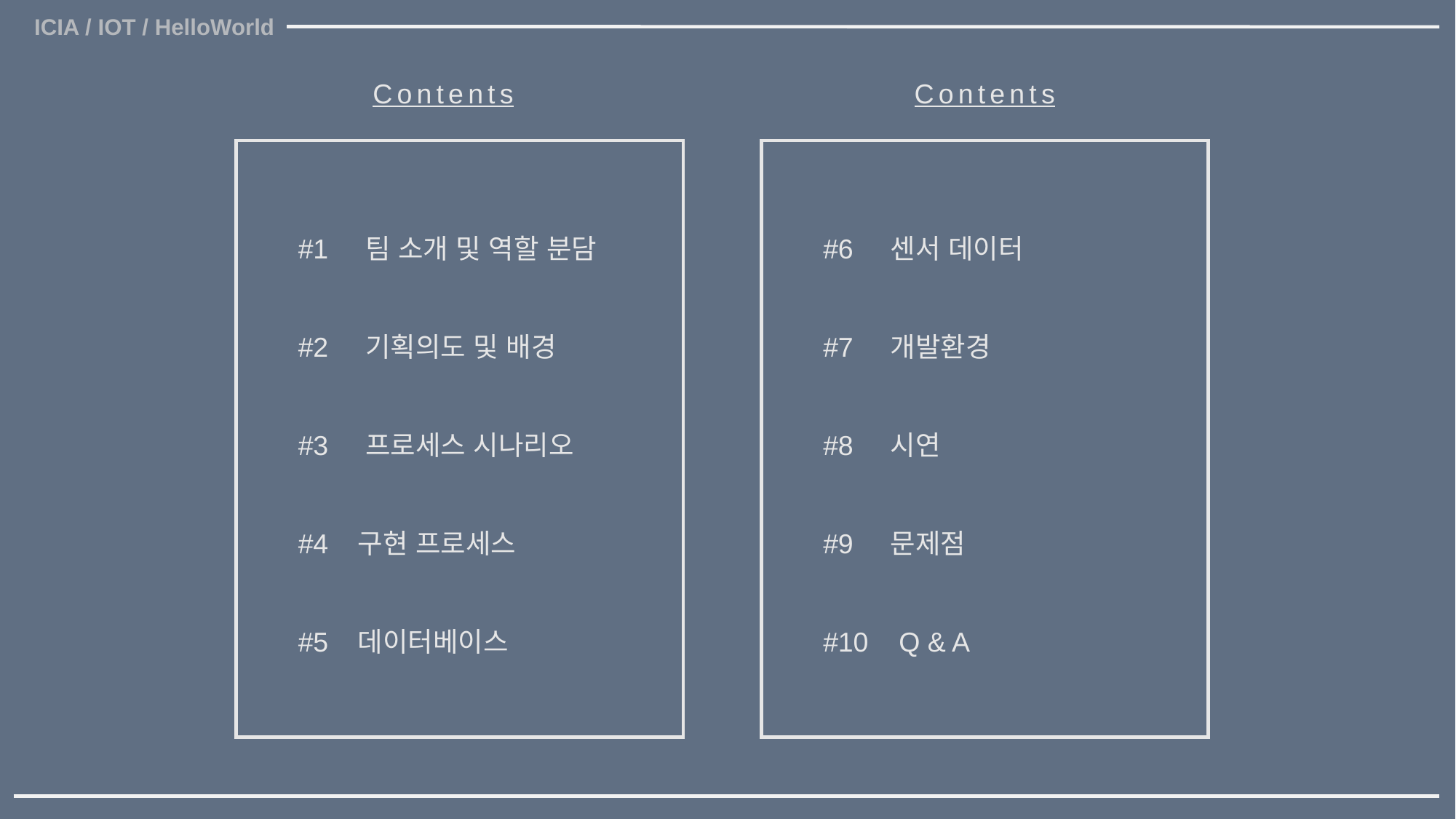

Contents

#1    팀 소개 및 역할 분담

#2    기획의도 및 배경

#3    프로세스 시나리오

#4   구현 프로세스

#5   데이터베이스
Contents

#6    센서 데이터

#7    개발환경

#8    시연

#9    문제점

#10    Q & A